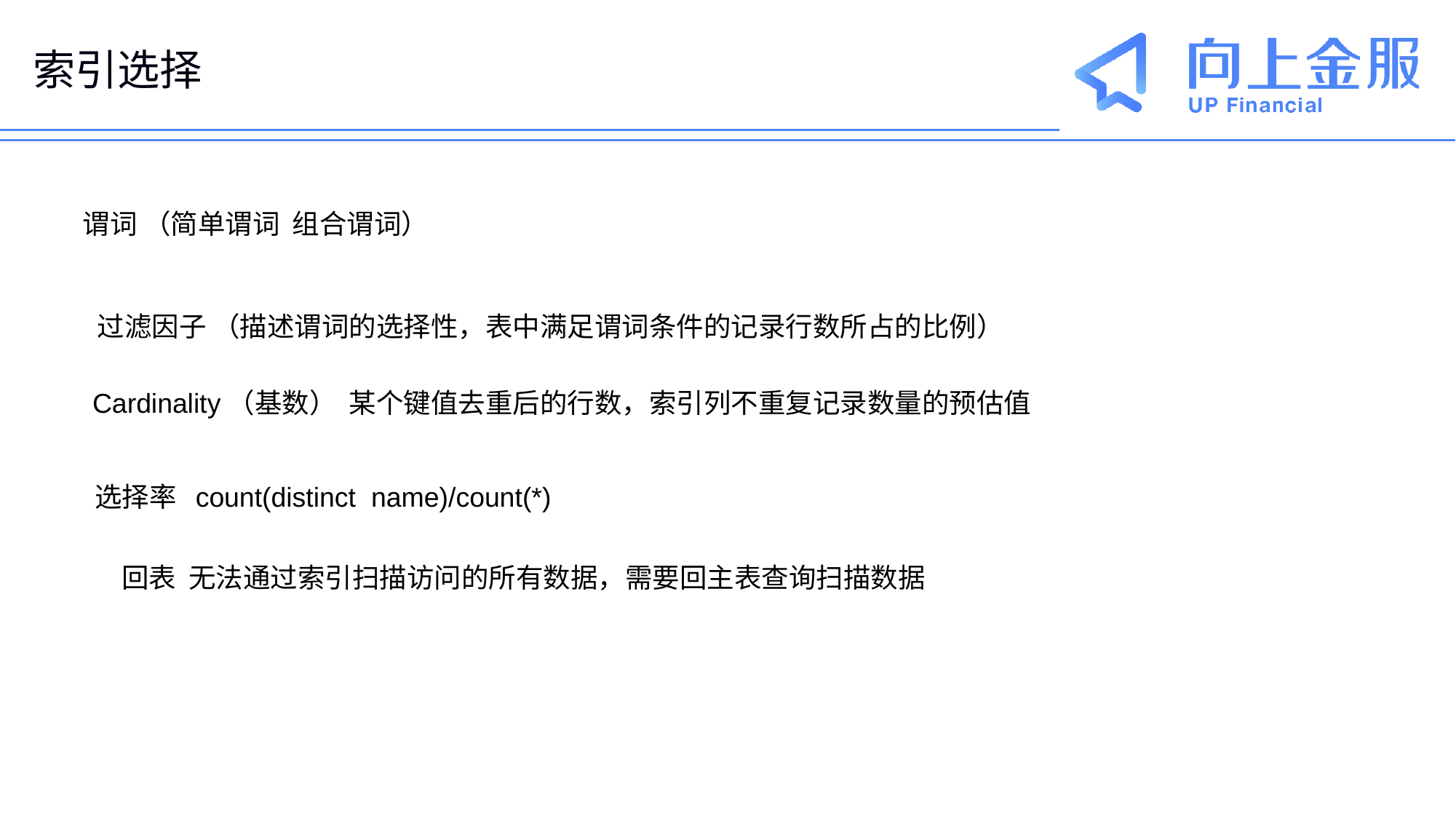

# 索引选择
谓词 （简单谓词  组合谓词）
过滤因子 （描述谓词的选择性，表中满足谓词条件的记录行数所占的比例）
Cardinality（基数）  某个键值去重后的行数，索引列不重复记录数量的预估值
选择率  count(distinct  name)/count(*)
回表  无法通过索引扫描访问的所有数据，需要回主表查询扫描数据